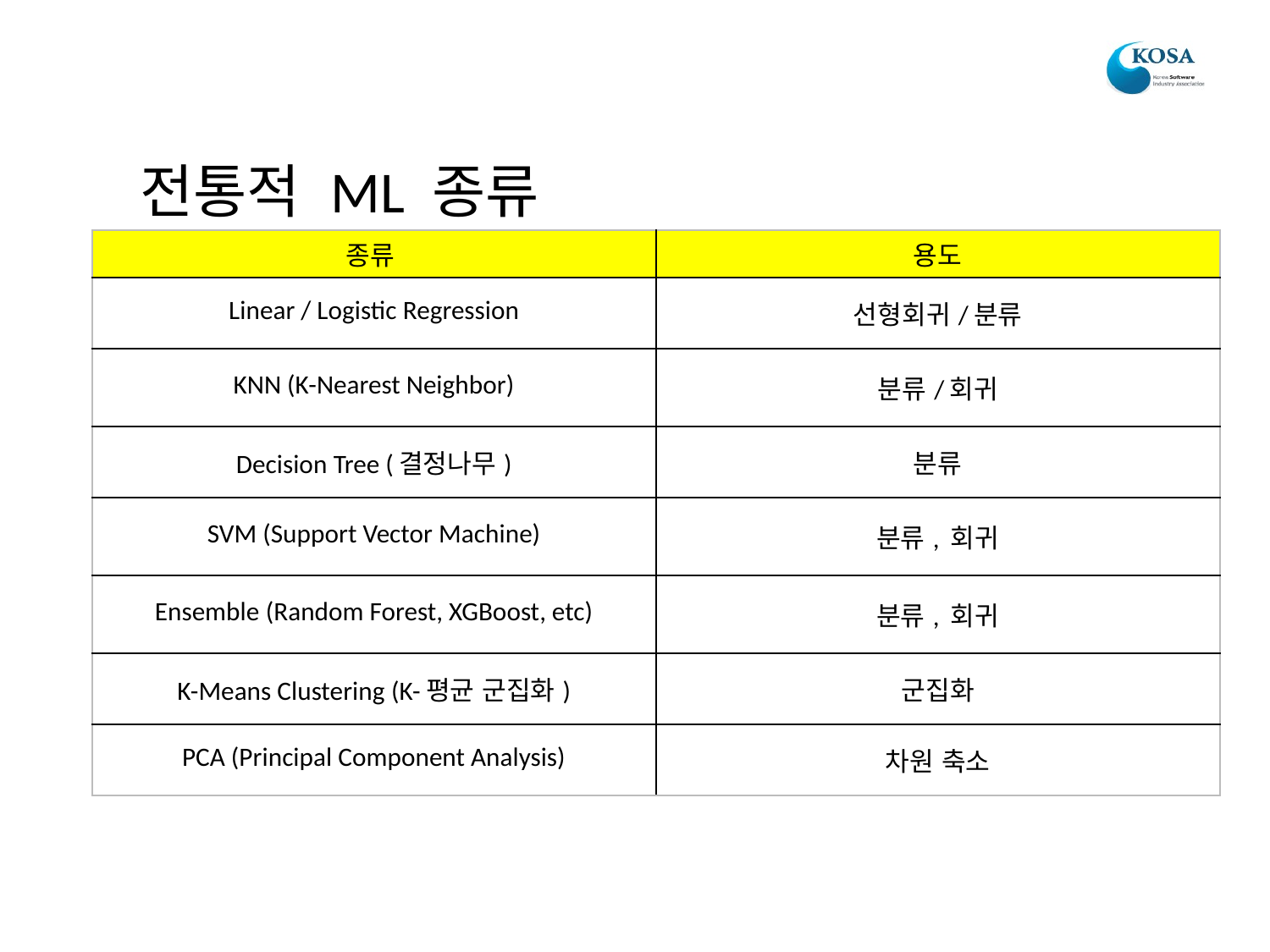

전통적 ML 종류
| 종류 | 용도 |
| --- | --- |
| Linear / Logistic Regression | 선형회귀/분류 |
| KNN (K-Nearest Neighbor) | 분류/회귀 |
| Decision Tree (결정나무) | 분류 |
| SVM (Support Vector Machine) | 분류, 회귀 |
| Ensemble (Random Forest, XGBoost, etc) | 분류, 회귀 |
| K-Means Clustering (K-평균 군집화) | 군집화 |
| PCA (Principal Component Analysis) | 차원 축소 |